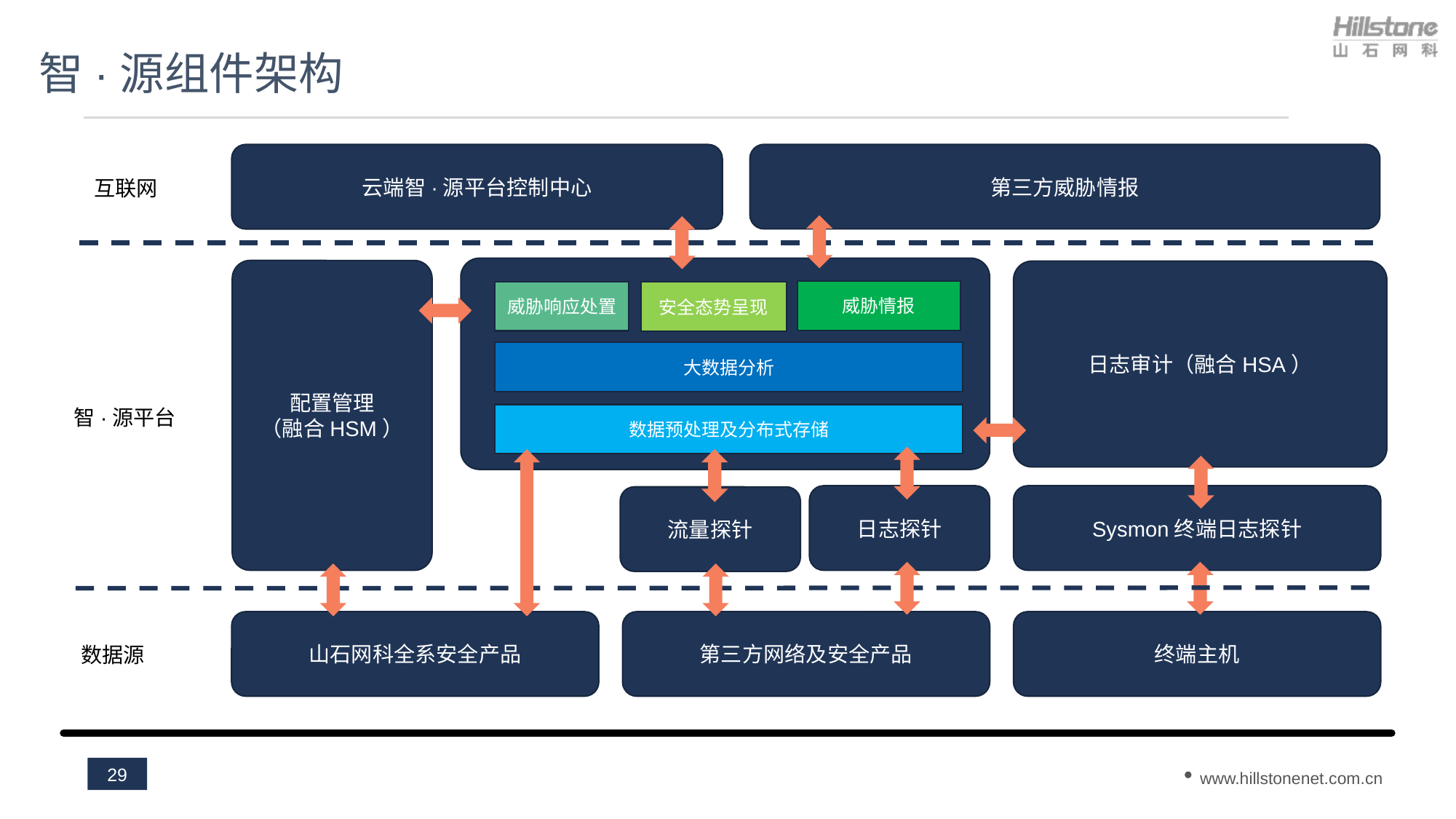

# 智·源组件架构

第三方威胁情报

云端智·源平台控制中心
互联网

配置管理
（融合HSM）

日志审计（融合HSA）

威胁情报

威胁响应处置

安全态势呈现

大数据分析
智·源平台

数据预处理及分布式存储

日志探针

Sysmon终端日志探针

流量探针

山石网科全系安全产品

第三方网络及安全产品

终端主机
数据源
29